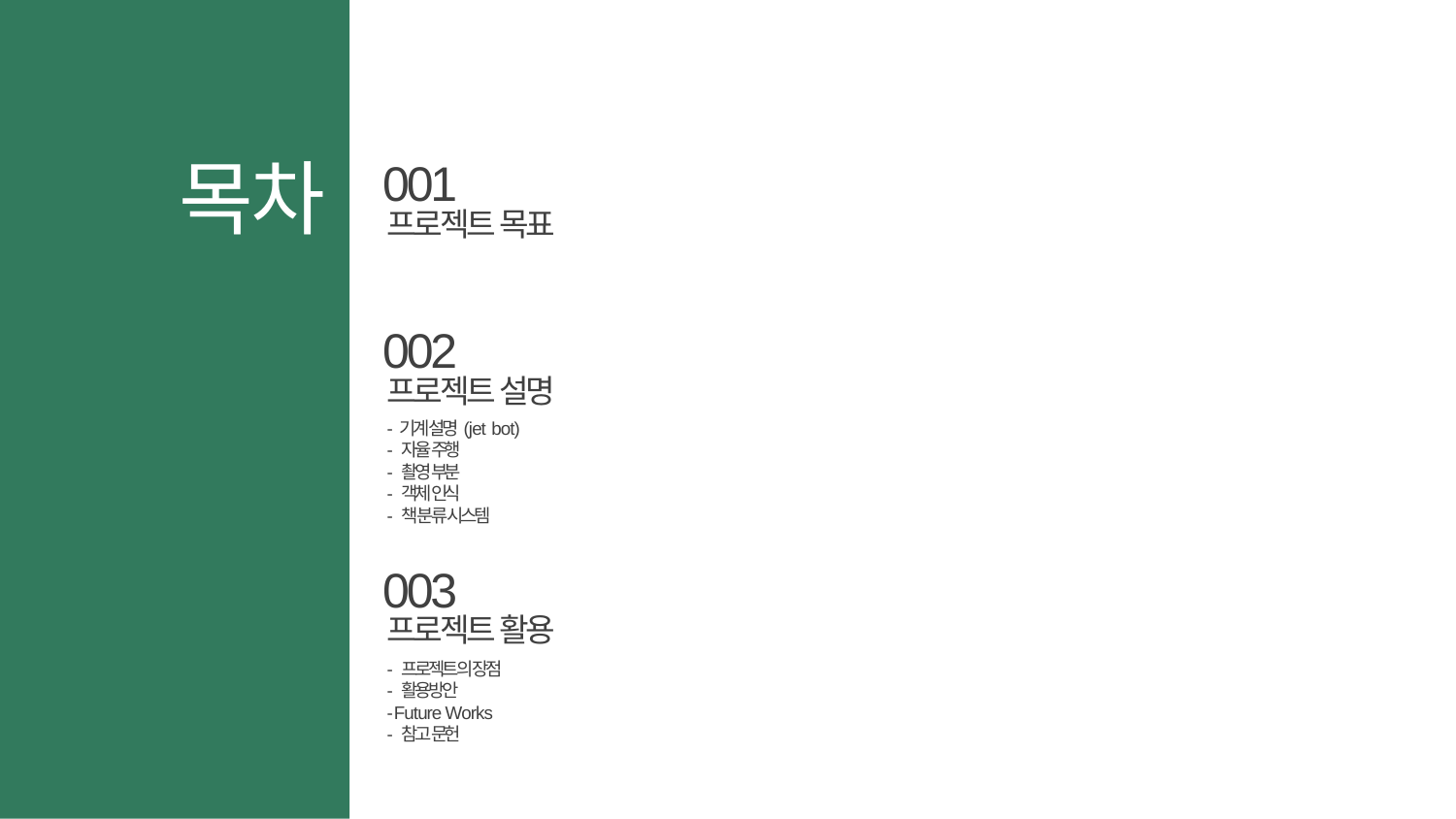

목차
001
프로젝트 목표
002
프로젝트 설명
- 기계 설명( j e t    b o t )
-  자율 주행
-  촬영 부분
-  객체 인식
-  책 분류 시스템
003
프로젝트 활용
-  프로젝트의 장점
-  활용방안
-  F u t u r e   W o r k s
-  참고 문헌